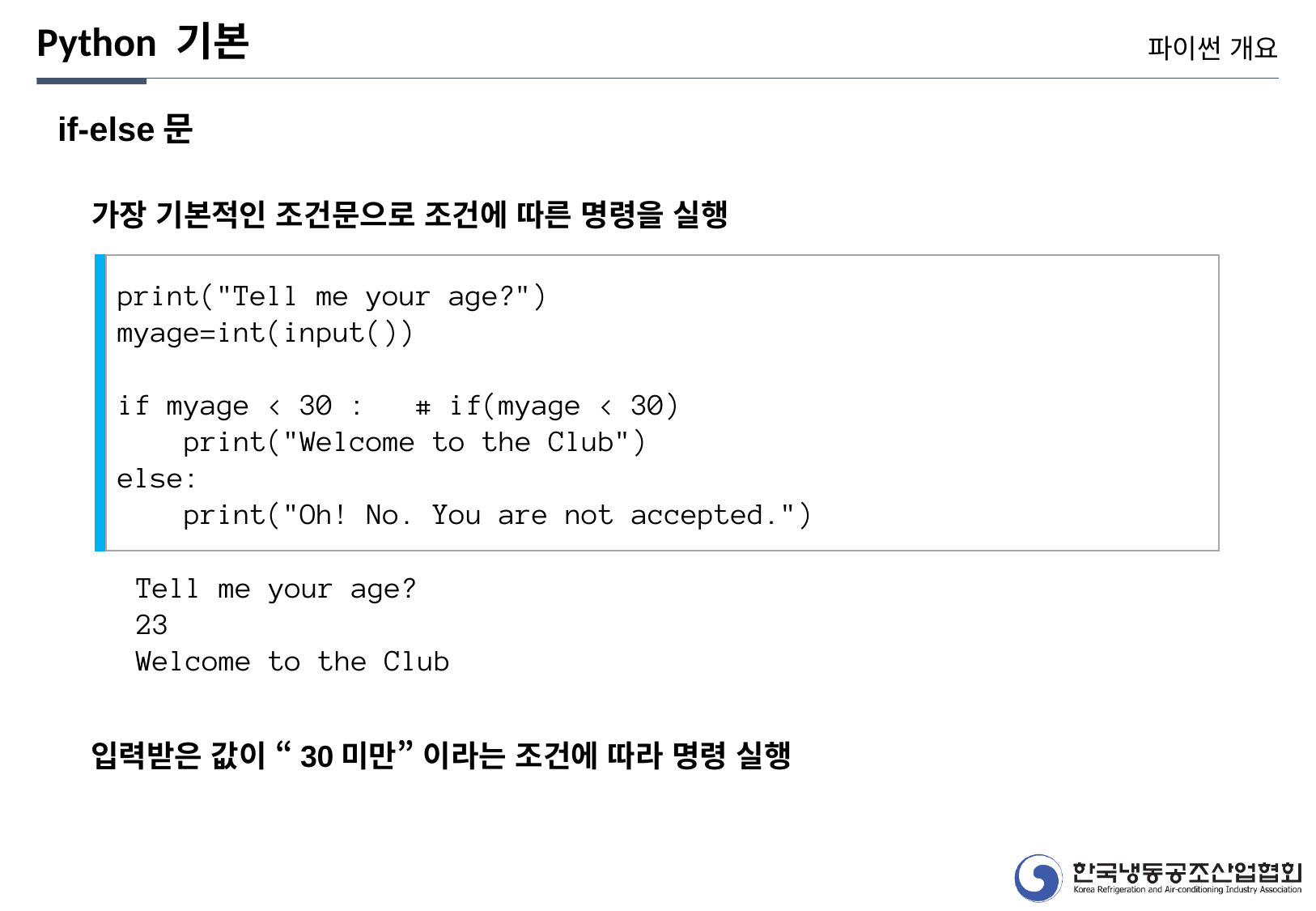

Python 기본
파이썬 개요
if-else문
가장 기본적인 조건문으로 조건에 따른 명령을 실행

print("Tell me your age?")
myage=int(input())

if myage < 30 :   # if(myage < 30)
    print("Welcome to the Club")
else:
    print("Oh! No. You are not accepted.")
Tell me your age?
23
Welcome to the Club
입력받은 값이 “30미만” 이라는 조건에 따라 명령 실행